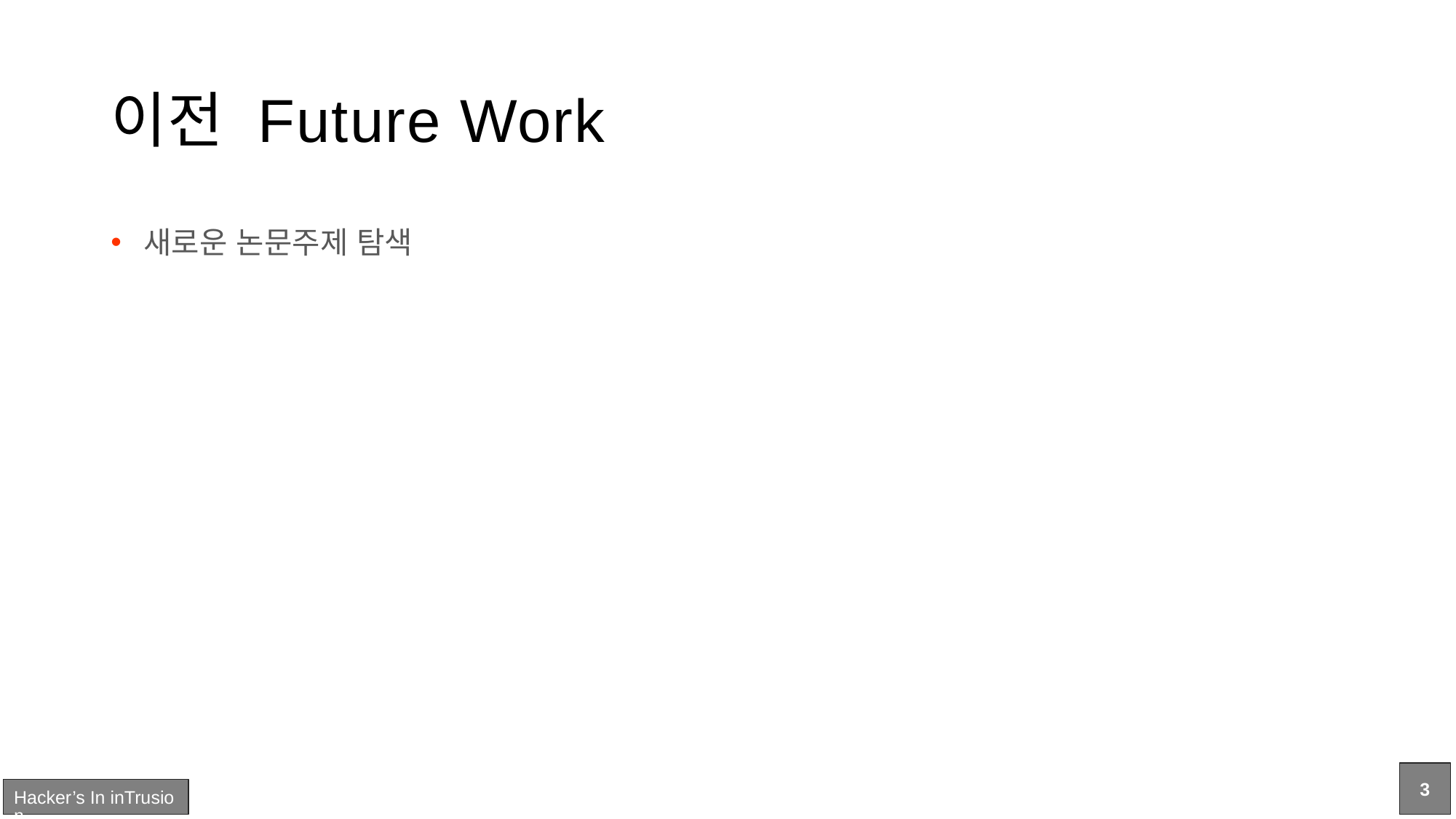

# 이전 Future Work
새로운 논문주제 탐색
3
Hacker’s In inTrusion